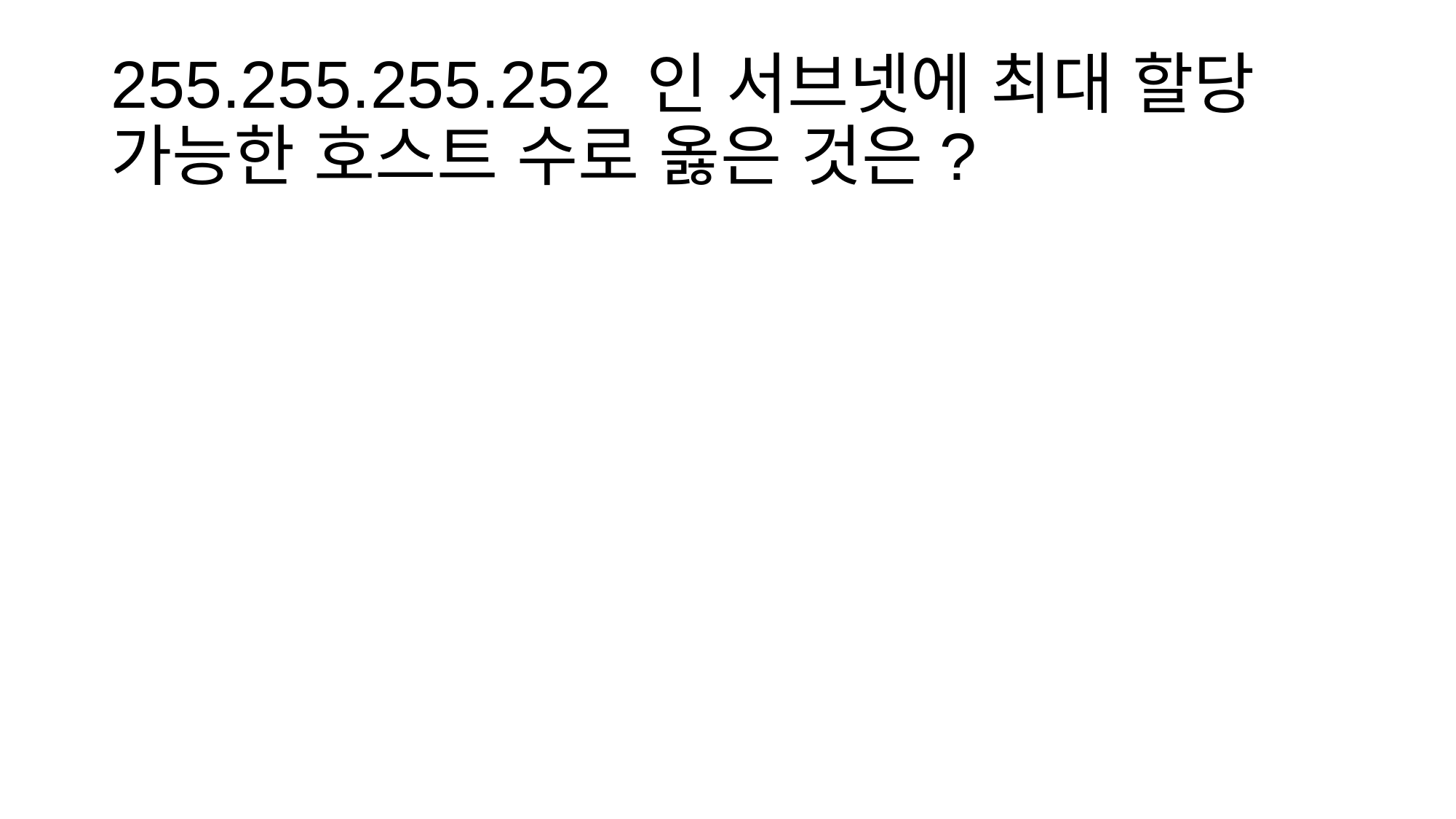

# 255.255.255.252 인 서브넷에 최대 할당 가능한 호스트 수로 옳은 것은?